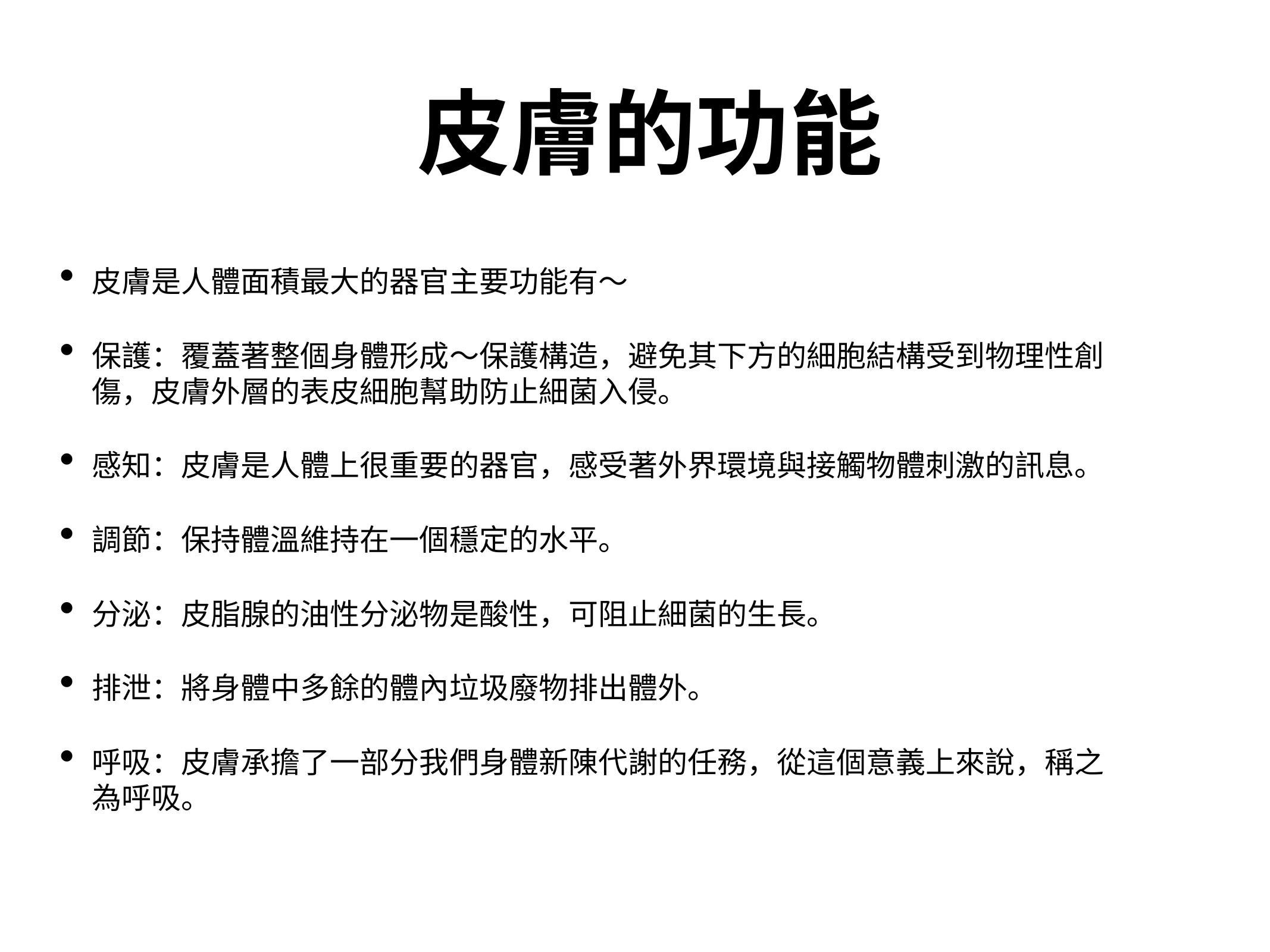

皮膚的功能
皮膚是人體面積最大的器官主要功能有～
保護：覆蓋著整個身體形成～保護構造，避免其下方的細胞結構受到物理性創傷，皮膚外層的表皮細胞幫助防止細菌入侵。
感知：皮膚是人體上很重要的器官，感受著外界環境與接觸物體刺激的訊息。
調節：保持體溫維持在一個穩定的水平。
分泌：皮脂腺的油性分泌物是酸性，可阻止細菌的生長。
排泄：將身體中多餘的體內垃圾廢物排出體外。
呼吸：皮膚承擔了一部分我們身體新陳代謝的任務，從這個意義上來說，稱之為呼吸。